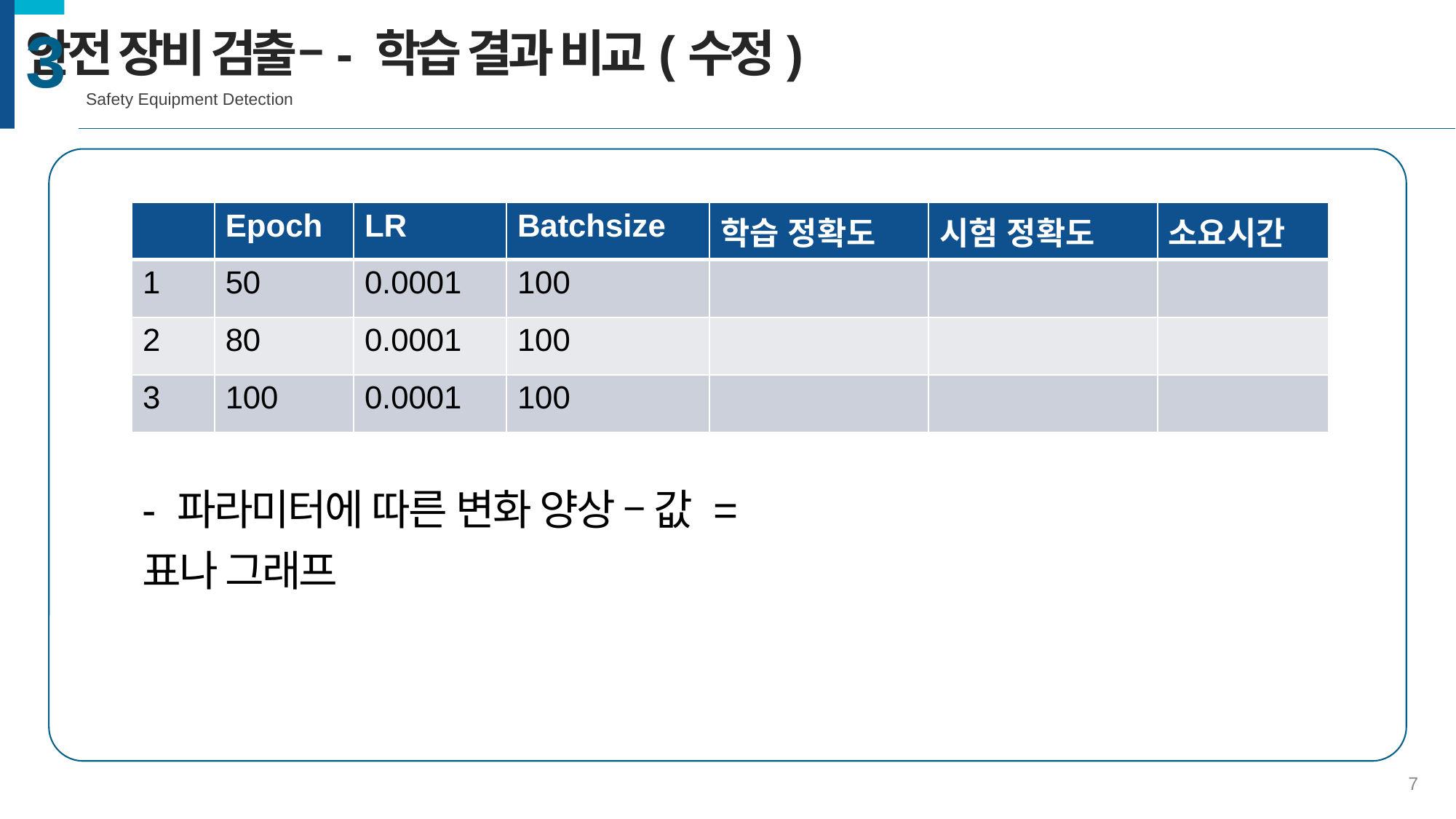

안전 장비 검출–- 학습 결과 비교(수정)
Safety Equipment Detection
3

|  | Epoch | LR | Batchsize | 학습 정확도 | 시험 정확도 | 소요시간 |
| --- | --- | --- | --- | --- | --- | --- |
| 1 | 50 | 0.0001 | 100 |  |  |  |
| 2 | 80 | 0.0001 | 100 |  |  |  |
| 3 | 100 | 0.0001 | 100 |  |  |  |
- 파라미터에 따른 변화 양상 – 값 = 표나 그래프
7